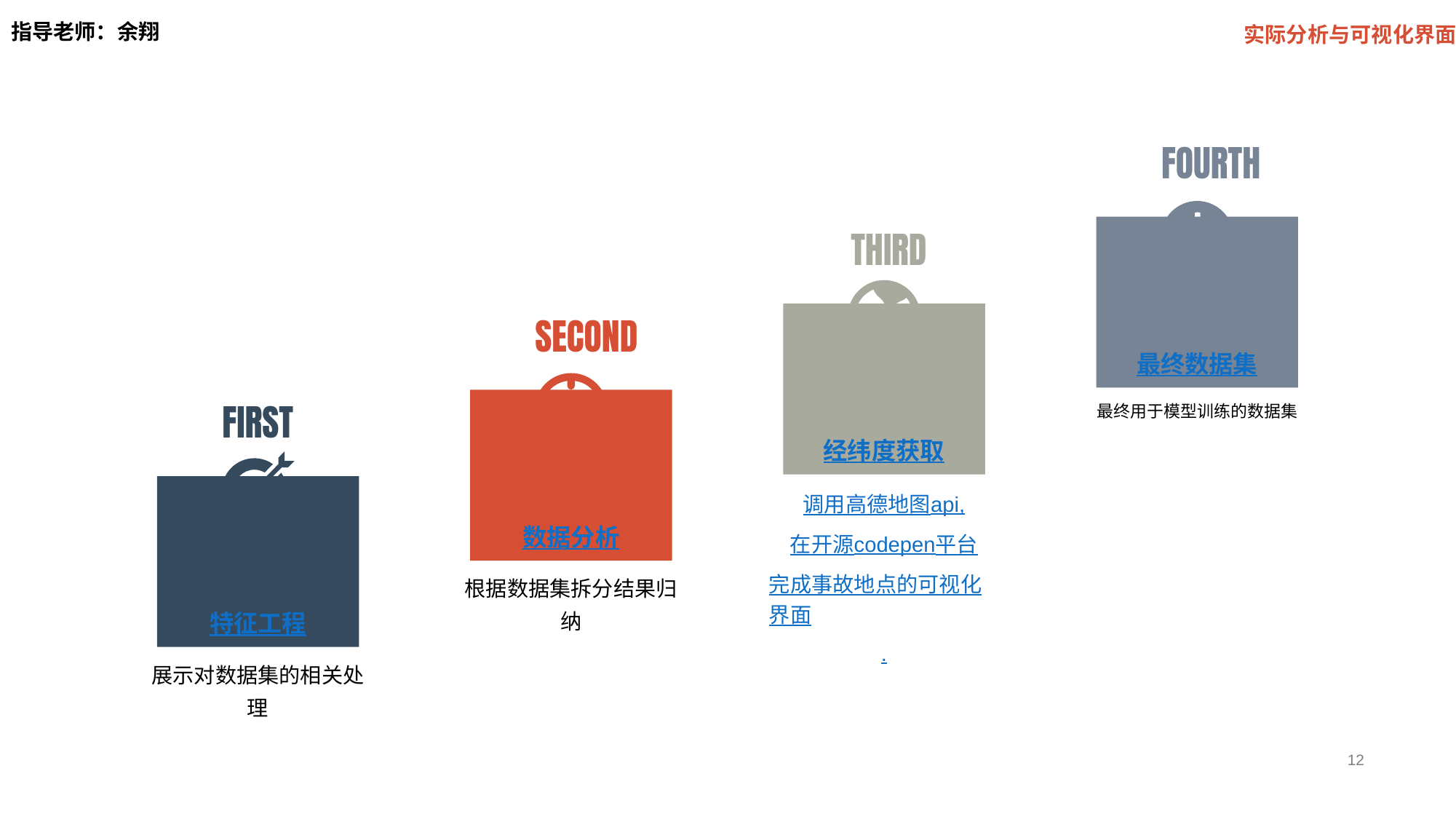

实际分析与可视化界面
指导老师：余翔
FOURTH

THIRD

SECOND
最终数据集
最终用于模型训练的数据集

FIRST
经纬度获取
调用高德地图api,
在开源codepen平台
完成事故地点的可视化界面.

数据分析
根据数据集拆分结果归纳
特征工程
展示对数据集的相关处理
12